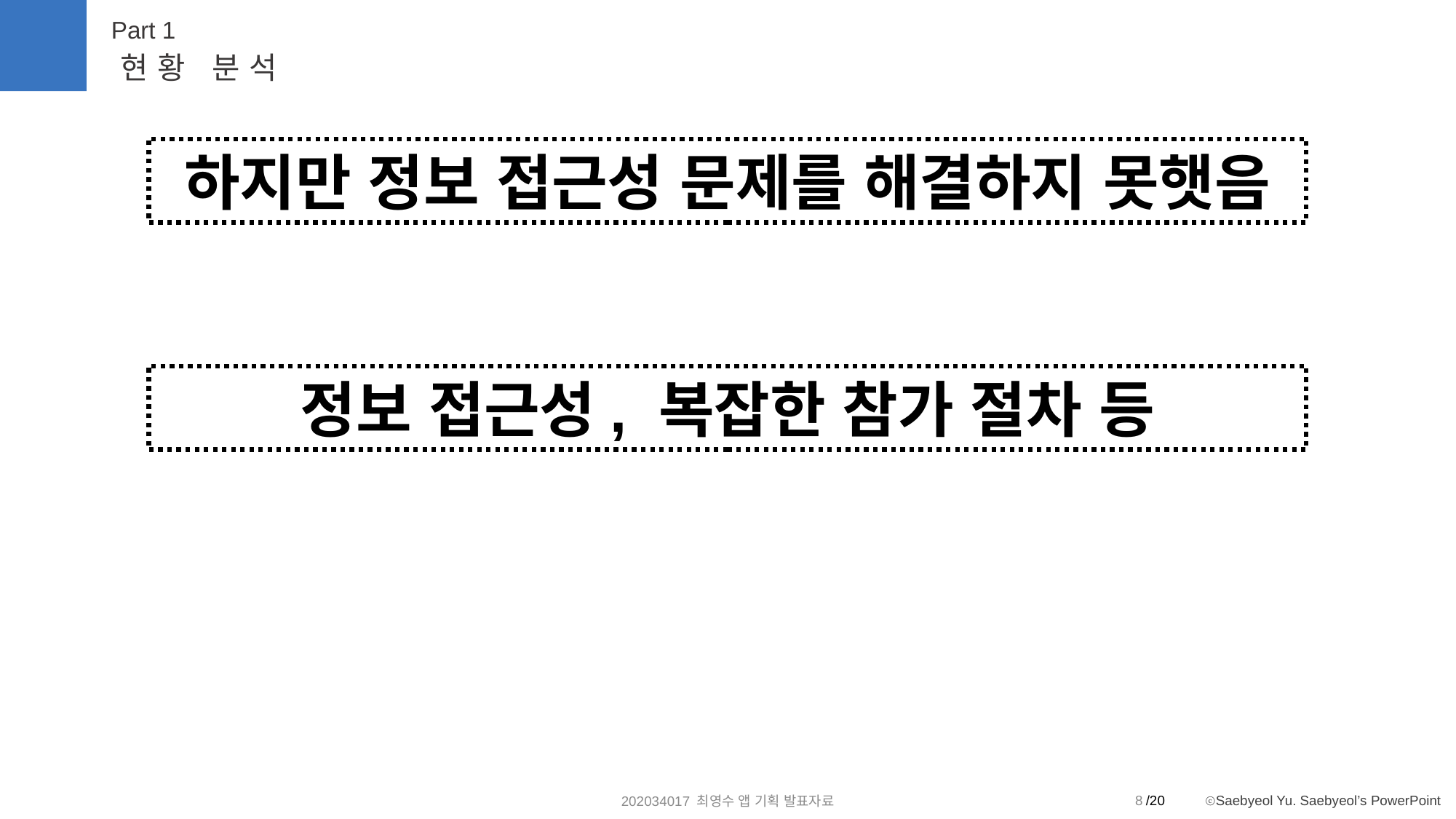

Part 1
현황 분석
하지만 정보 접근성 문제를 해결하지 못햇음
정보 접근성, 복잡한 참가 절차 등
8
202034017 최영수 앱 기획 발표자료